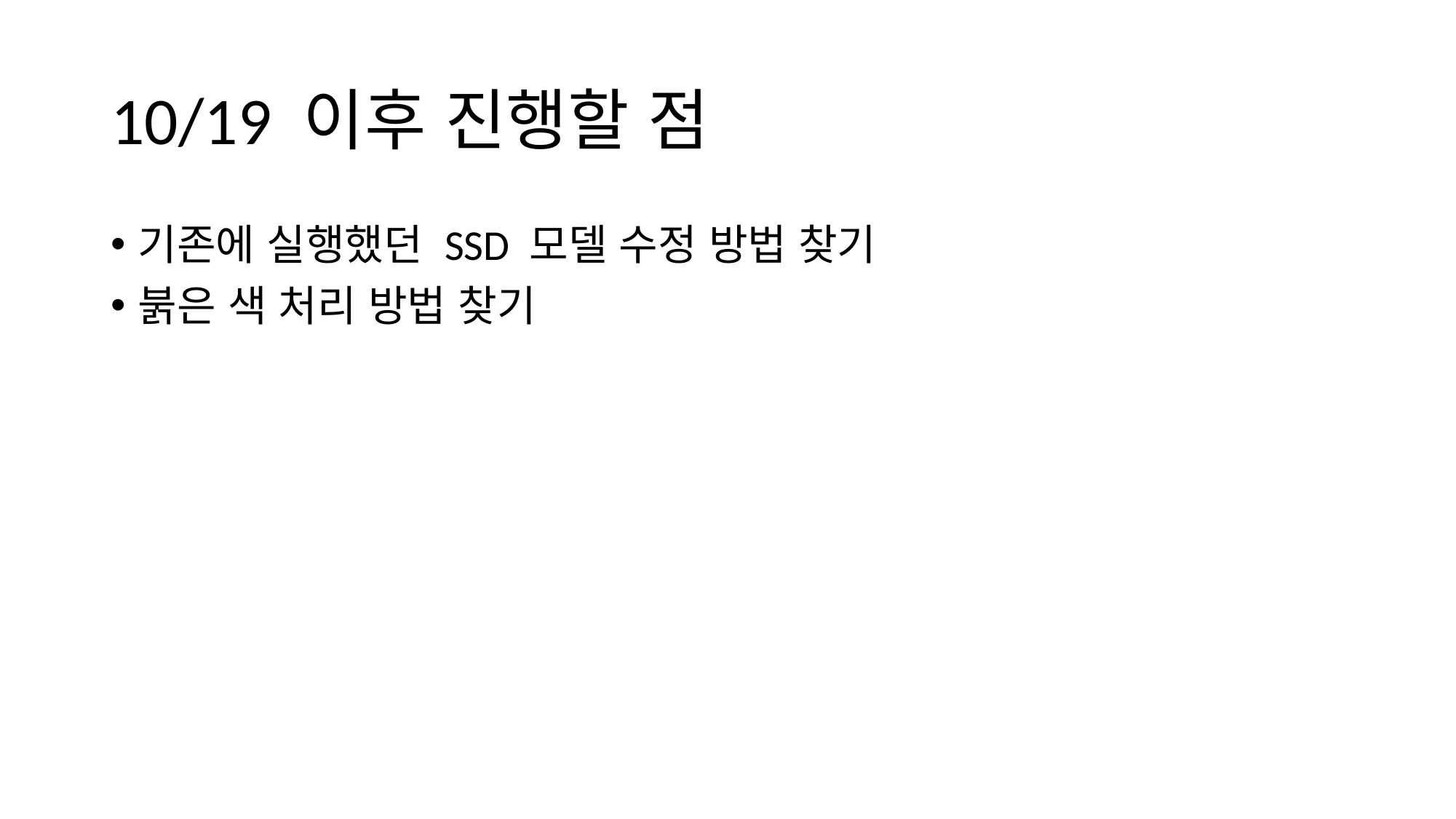

# 10/19 이후 진행할 점
기존에 실행했던 SSD 모델 수정 방법 찾기
붉은 색 처리 방법 찾기